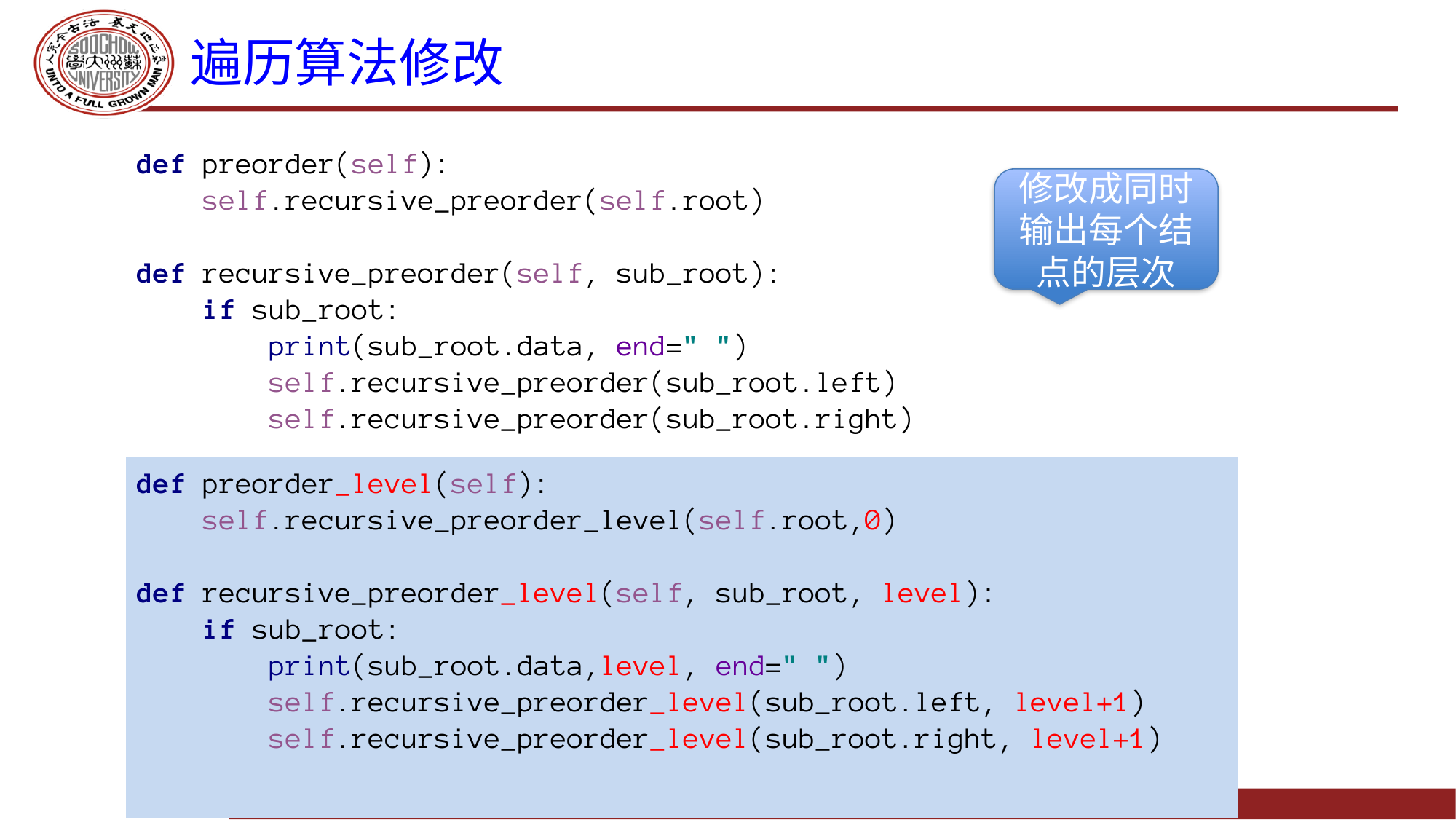

# 遍历算法修改
def preorder(self):
    self.recursive_preorder(self.root)
def recursive_preorder(self, sub_root):
    if sub_root:
        print(sub_root.data, end=" ")
        self.recursive_preorder(sub_root.left)
        self.recursive_preorder(sub_root.right)
修改成同时输出每个结点的层次
def preorder_level(self):
    self.recursive_preorder_level(self.root,0)
def recursive_preorder_level(self, sub_root, level):
    if sub_root:
        print(sub_root.data,level, end=" ")
        self.recursive_preorder_level(sub_root.left, level+1)
        self.recursive_preorder_level(sub_root.right, level+1)